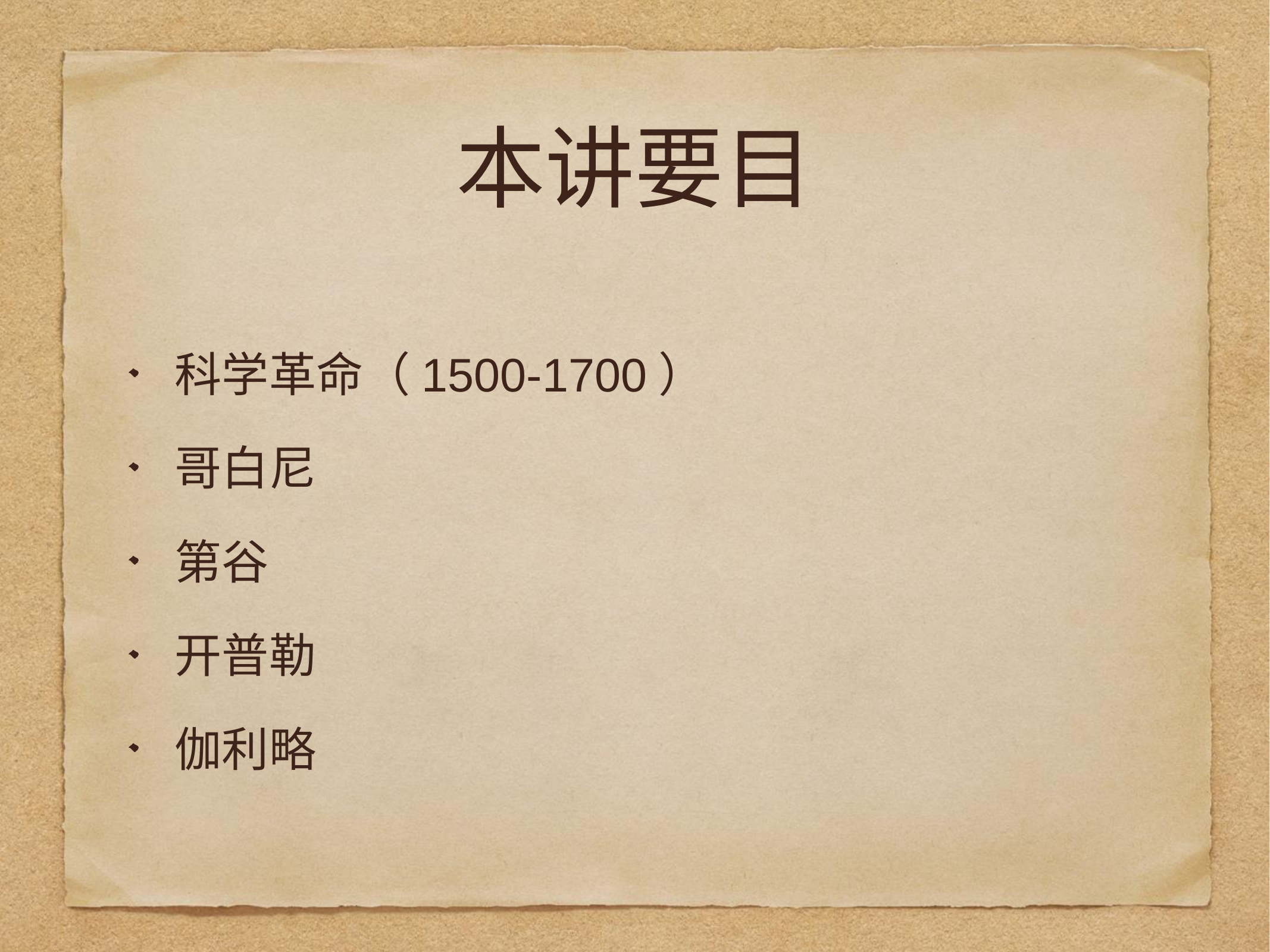

# 本讲要目
科学革命（1500-1700）
哥白尼
第谷
开普勒
伽利略